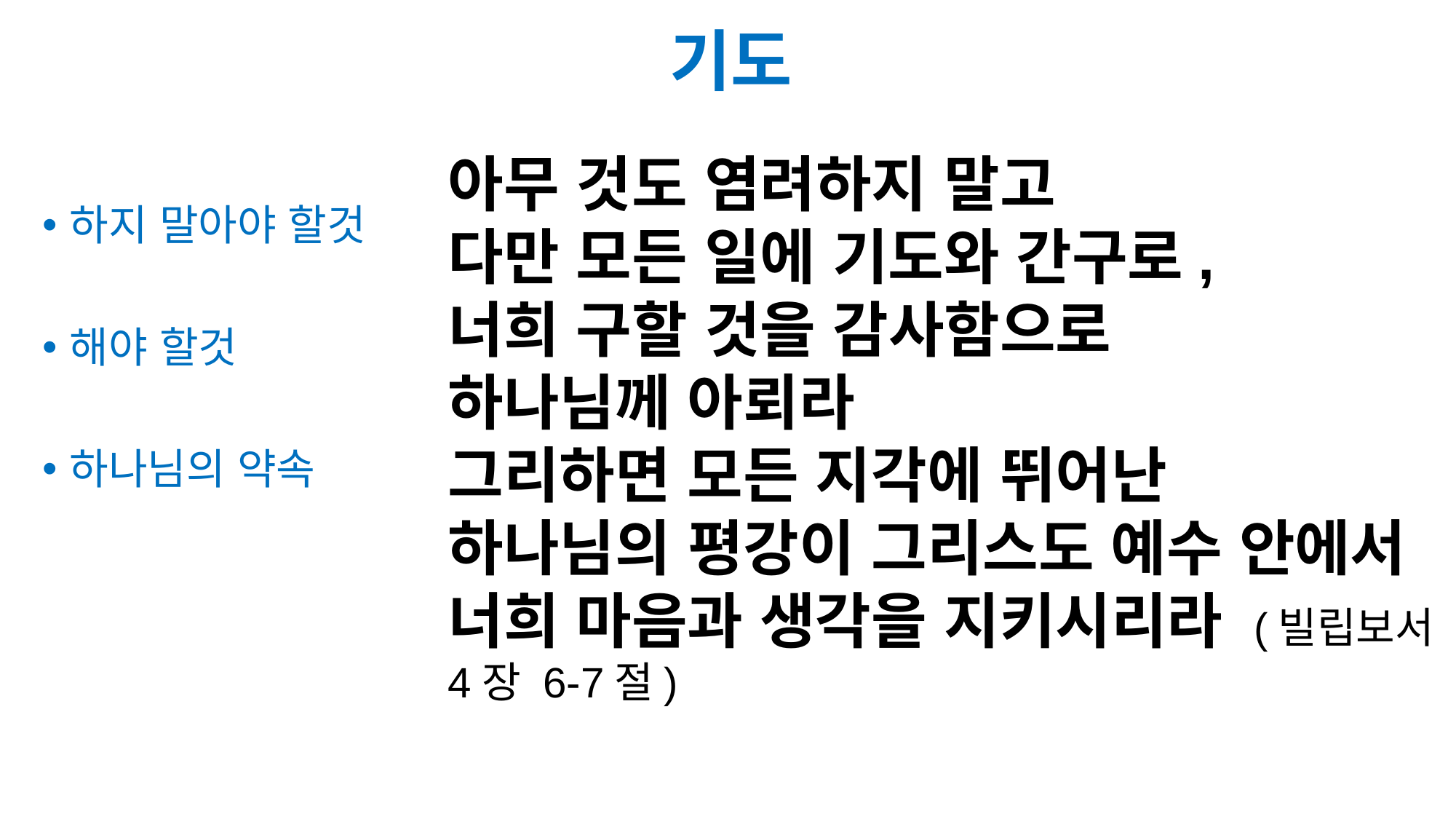

# 기도
아무 것도 염려하지 말고
다만 모든 일에 기도와 간구로,
너희 구할 것을 감사함으로
하나님께 아뢰라
그리하면 모든 지각에 뛰어난
하나님의 평강이 그리스도 예수 안에서 너희 마음과 생각을 지키시리라 (빌립보서 4장 6-7절)
하지 말아야 할것

해야 할것

하나님의 약속